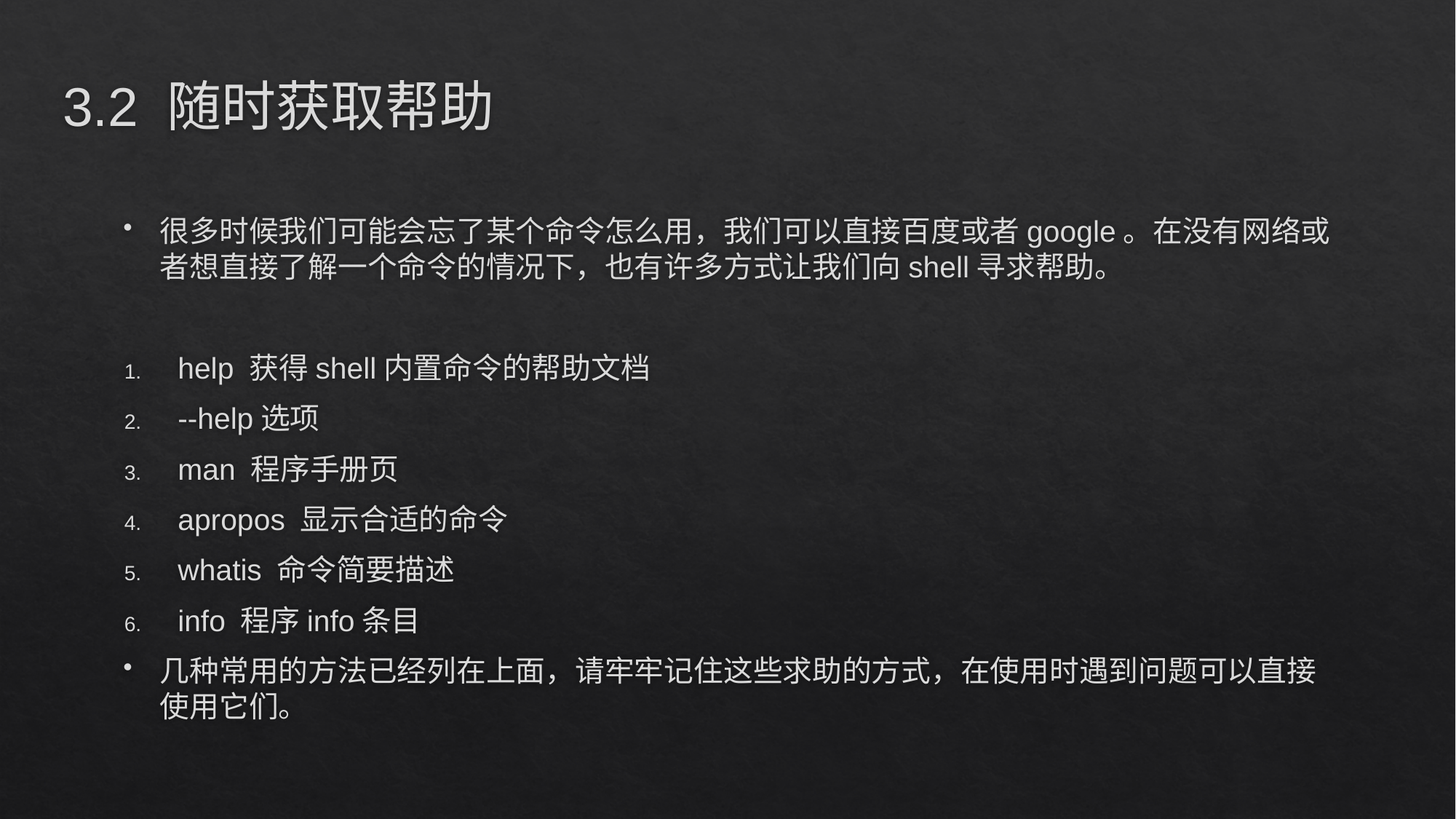

# 3.2 随时获取帮助
很多时候我们可能会忘了某个命令怎么用，我们可以直接百度或者google。在没有网络或者想直接了解一个命令的情况下，也有许多方式让我们向shell寻求帮助。

help 获得shell内置命令的帮助文档
--help选项
man 程序手册页
apropos 显示合适的命令
whatis 命令简要描述
info 程序info条目
几种常用的方法已经列在上面，请牢牢记住这些求助的方式，在使用时遇到问题可以直接使用它们。